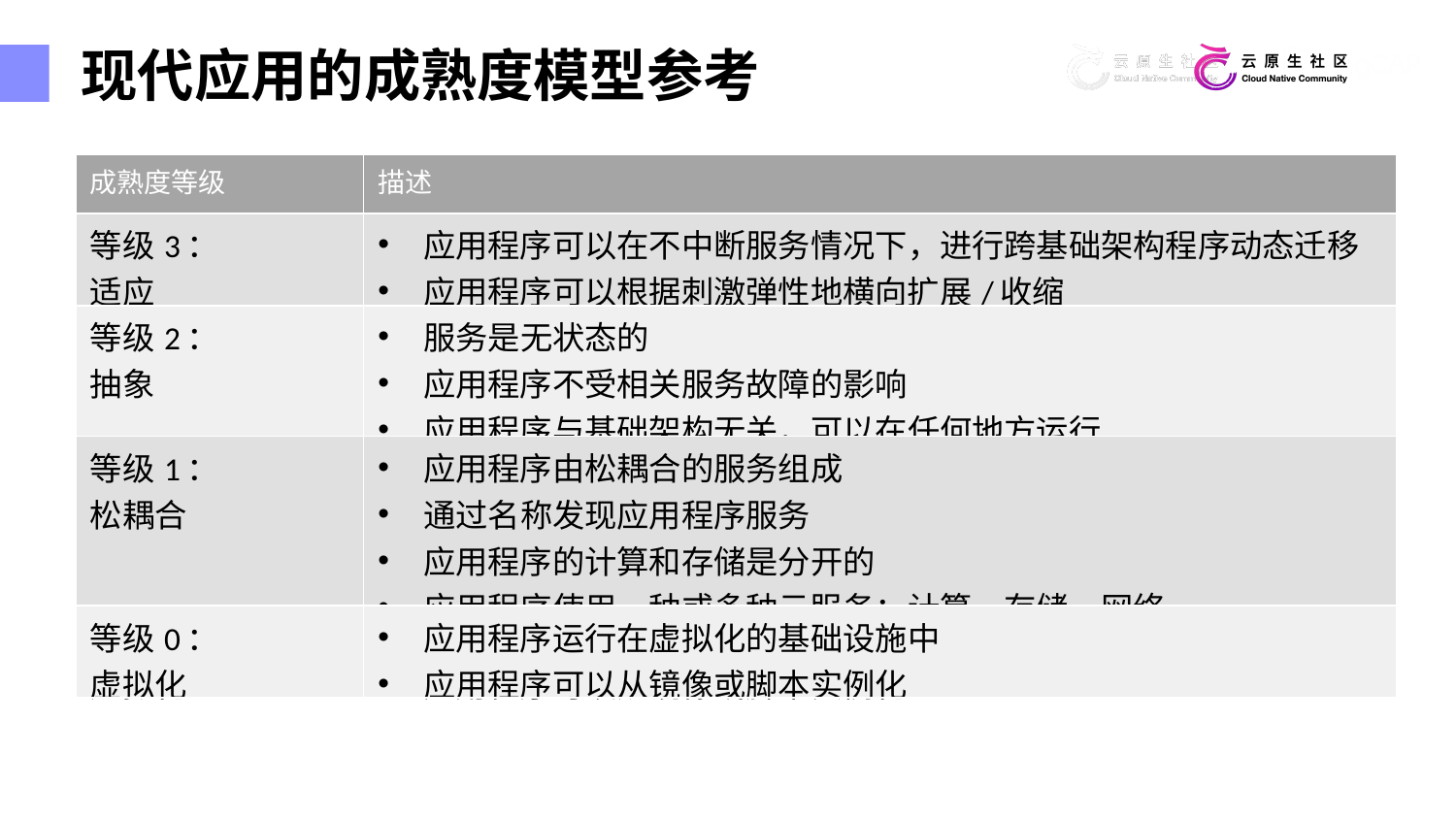

现代应用的成熟度模型参考

| 成熟度等级 | 描述 |
| --- | --- |
| 等级3： 适应 | 应用程序可以在不中断服务情况下，进行跨基础架构程序动态迁移 应用程序可以根据刺激弹性地横向扩展/收缩 |
| 等级2： 抽象 | 服务是无状态的 应用程序不受相关服务故障的影响 应用程序与基础架构无关，可以在任何地方运行 |
| 等级1： 松耦合 | 应用程序由松耦合的服务组成 通过名称发现应用程序服务 应用程序的计算和存储是分开的 应用程序使用一种或多种云服务：计算、存储、网络 |
| 等级0： 虚拟化 | 应用程序运行在虚拟化的基础设施中 应用程序可以从镜像或脚本实例化 |